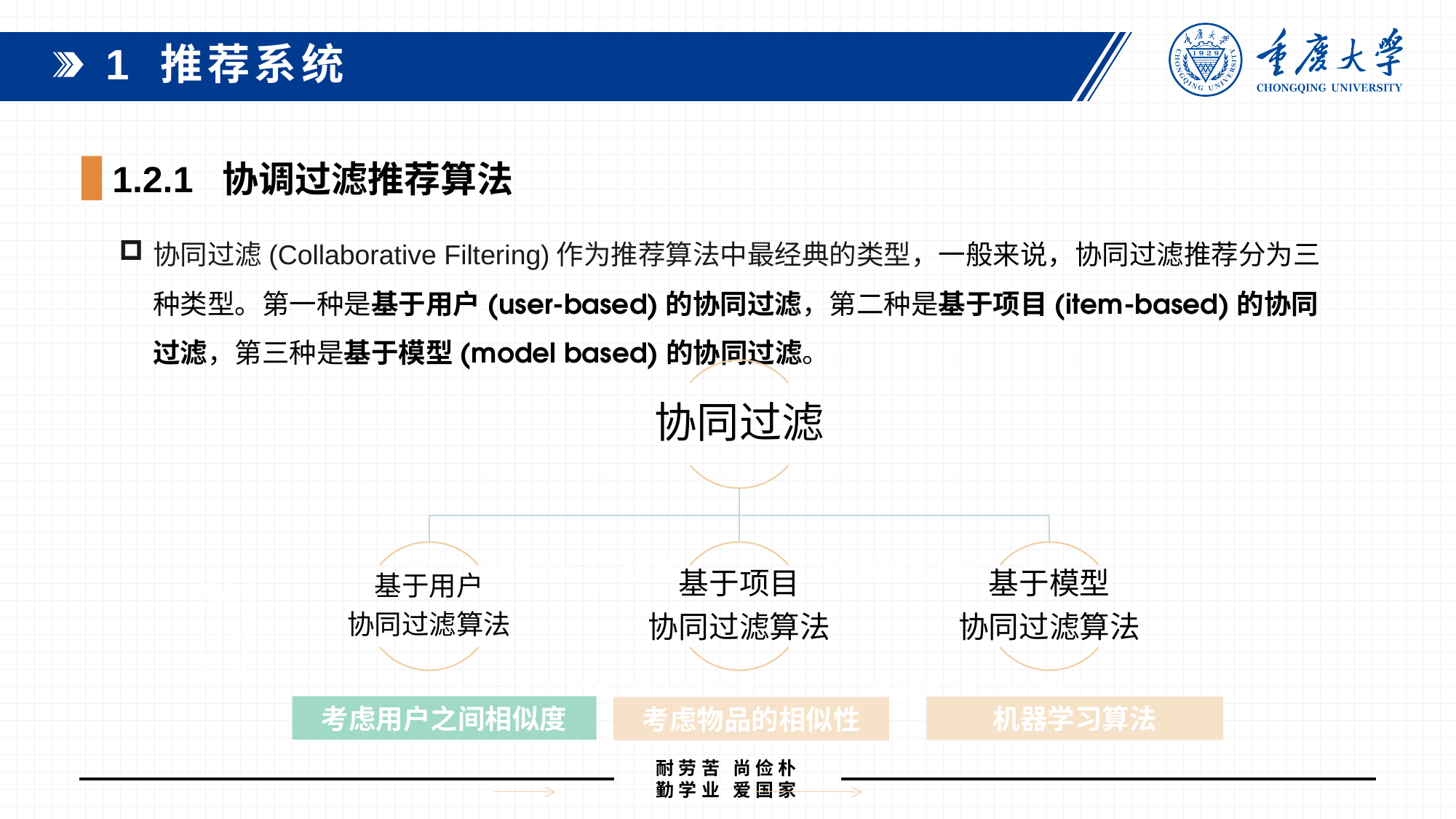

1 推荐系统

1.2.1  协调过滤推荐算法
协同过滤(Collaborative Filtering)作为推荐算法中最经典的类型，一般来说，协同过滤推荐分为三种类型。第一种是基于用户(user-based)的协同过滤，第二种是基于项目(item-based)的协同过滤，第三种是基于模型(model based)的协同过滤。
协同过滤
基于用户
协同过滤算法
基于项目
协同过滤算法
基于模型
协同过滤算法
基于物品的协同过滤算法
计算物品相似性矩阵
协同
过滤
算法
基于ALS的矩阵分解算法
通过矩阵分解进行预测
考虑用户之间相似度
机器学习算法
考虑物品的相似性